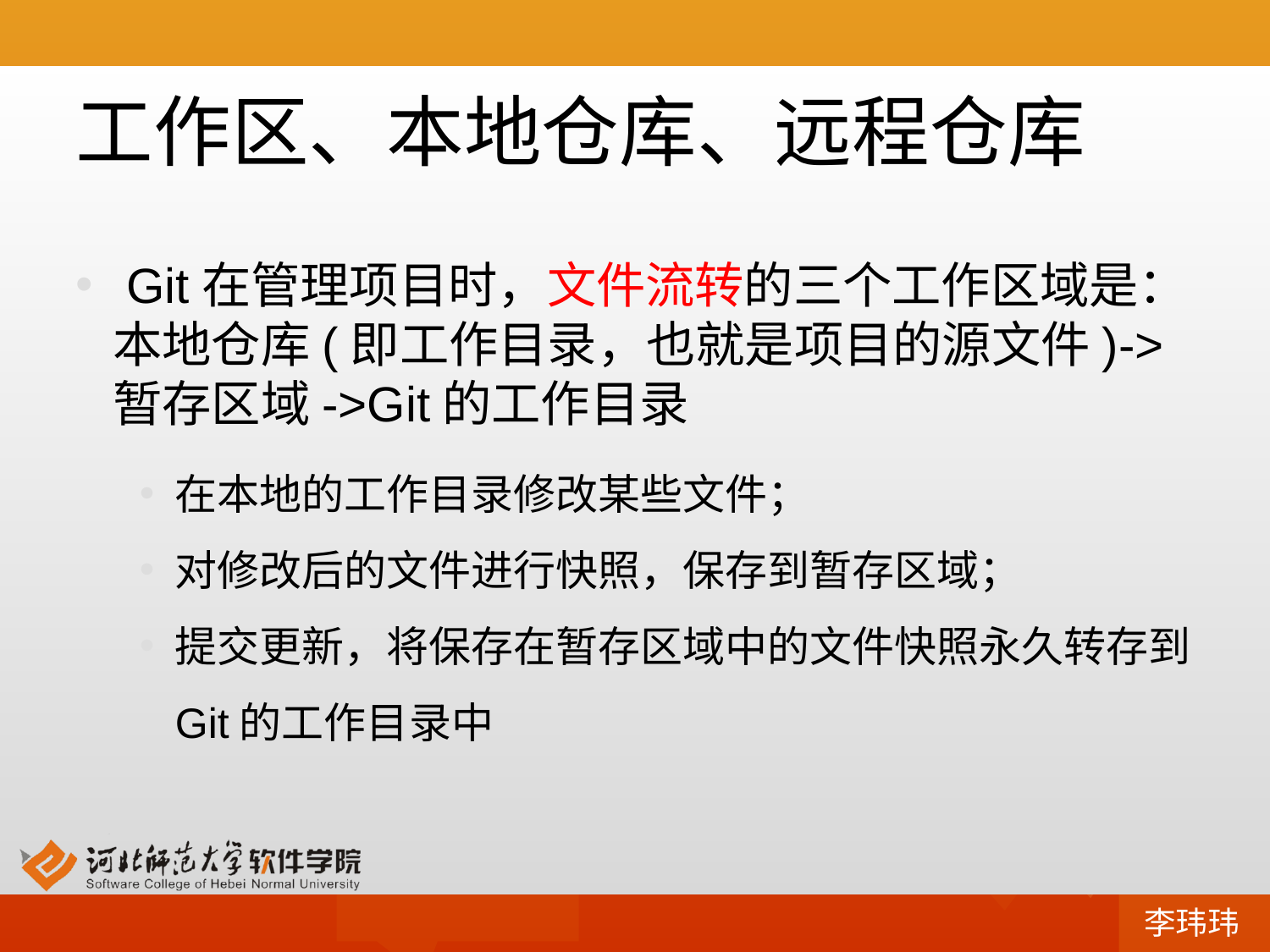

# 工作区、本地仓库、远程仓库
 Git在管理项目时，文件流转的三个工作区域是：本地仓库(即工作目录，也就是项目的源文件)->暂存区域->Git的工作目录
在本地的工作目录修改某些文件；
对修改后的文件进行快照，保存到暂存区域；
提交更新，将保存在暂存区域中的文件快照永久转存到Git的工作目录中